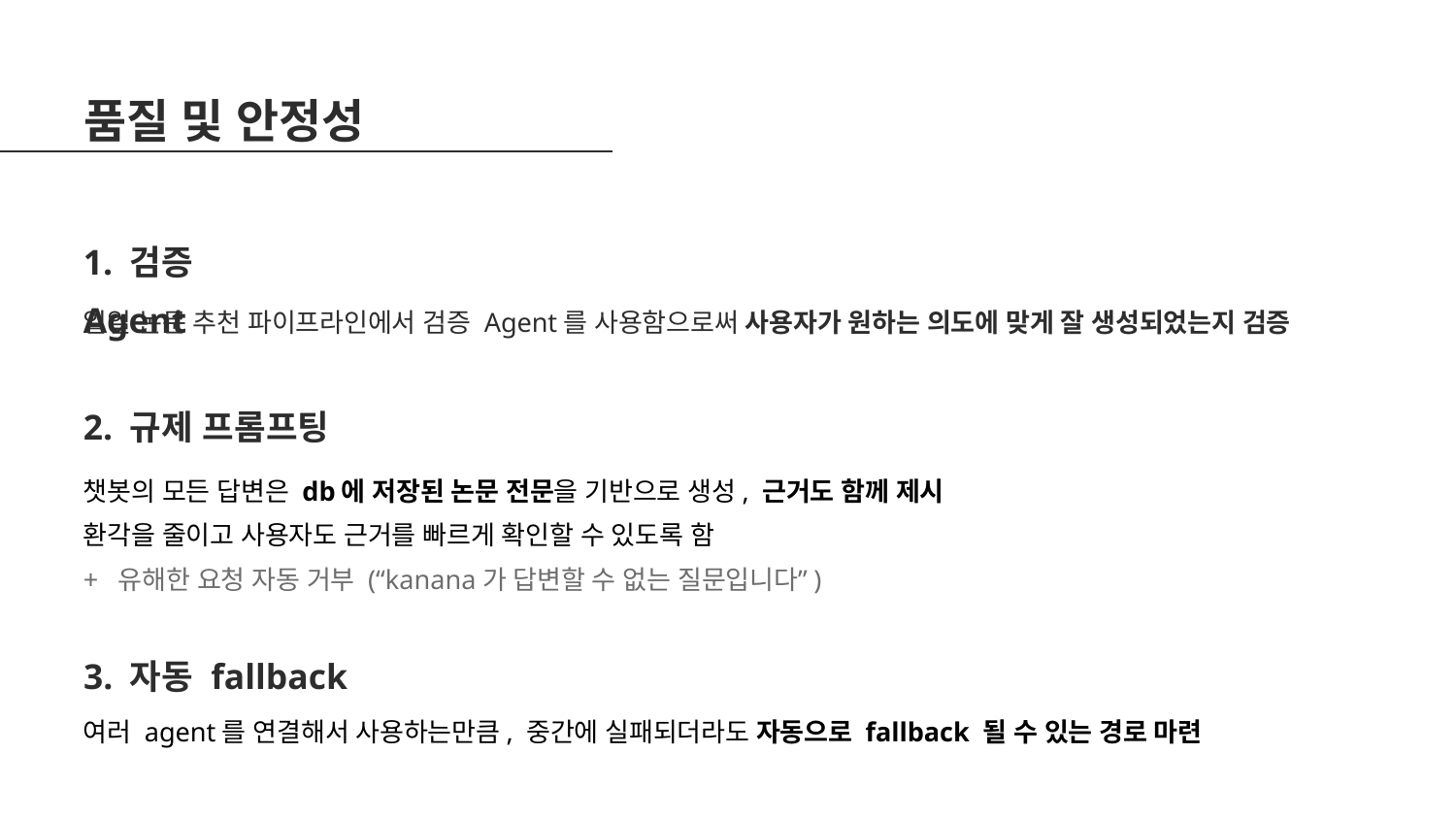

품질 및 안정성
1. 검증 Agent
일일 논문 추천 파이프라인에서 검증 Agent를 사용함으로써 사용자가 원하는 의도에 맞게 잘 생성되었는지 검증
2. 규제 프롬프팅
챗봇의 모든 답변은 db에 저장된 논문 전문을 기반으로 생성, 근거도 함께 제시
환각을 줄이고 사용자도 근거를 빠르게 확인할 수 있도록 함
+  유해한 요청 자동 거부 (“kanana가 답변할 수 없는 질문입니다”)
3. 자동 fallback
여러 agent를 연결해서 사용하는만큼, 중간에 실패되더라도 자동으로 fallback 될 수 있는 경로 마련